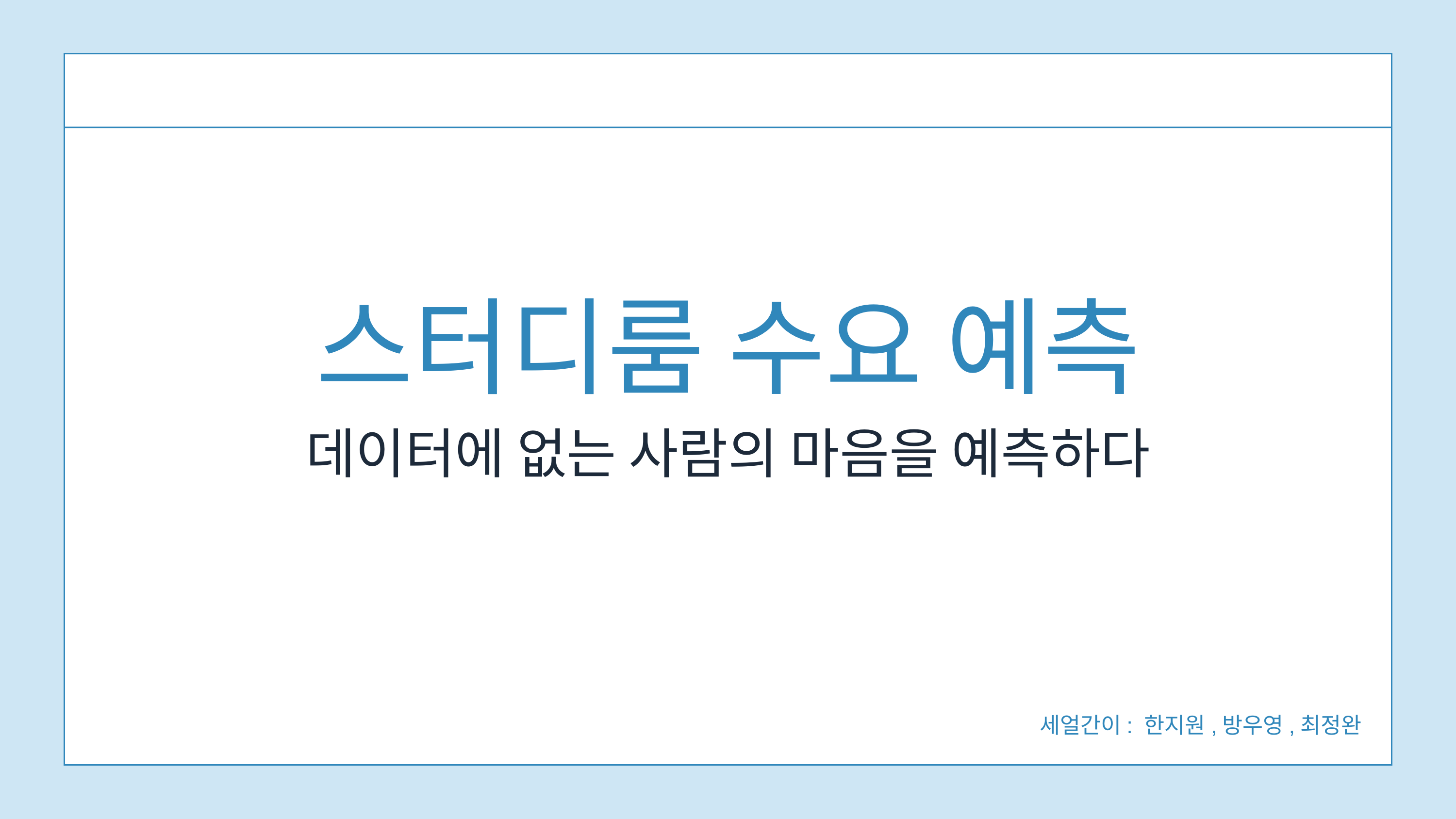

스터디룸 수요 예측
데이터에 없는 사람의 마음을 예측하다
세얼간이: 한지원,방우영,최정완